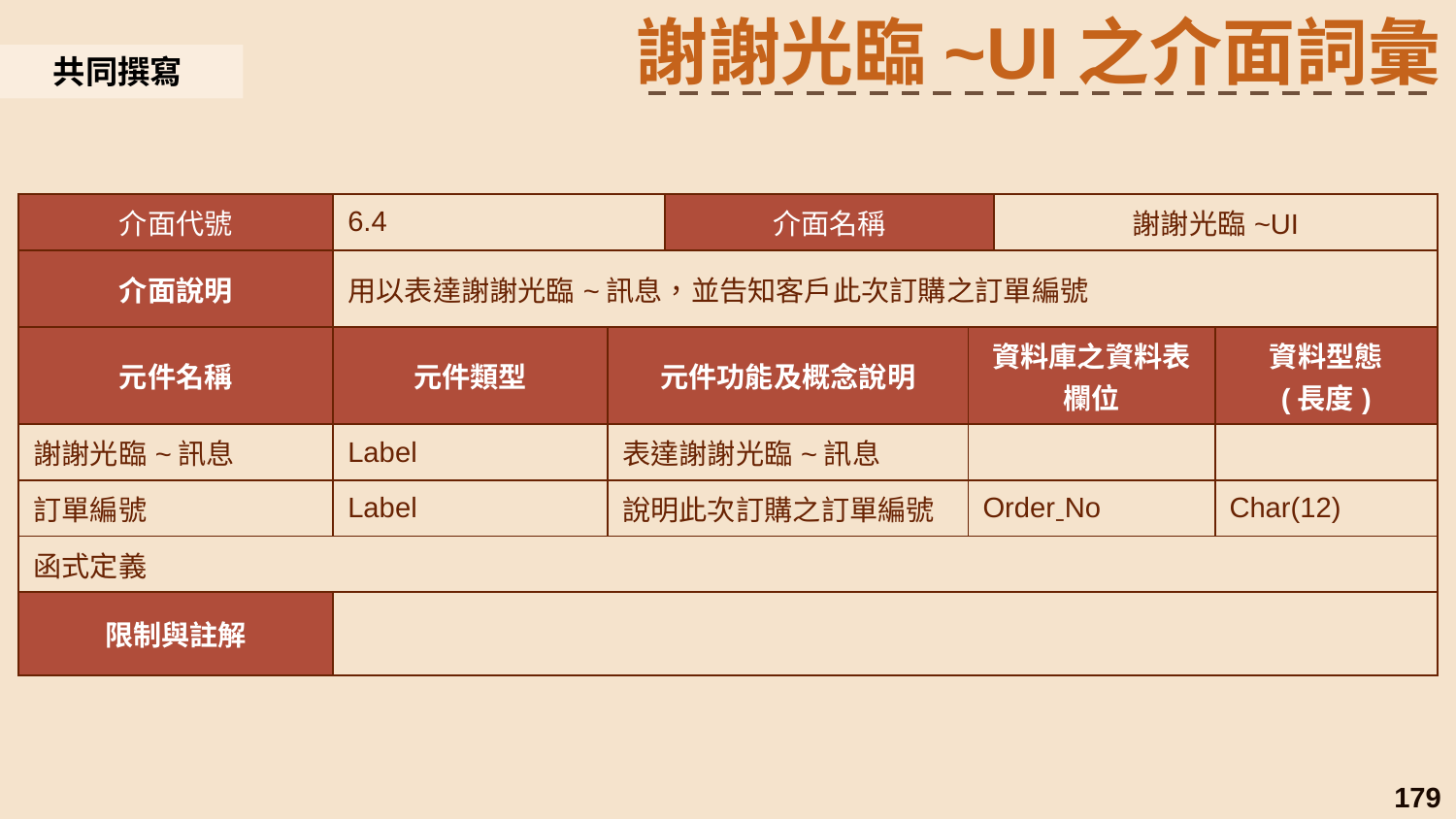

謝謝光臨~UI之介面詞彙

共同撰寫
| 介面代號 | 6.4 |  | 介面名稱 |  | 謝謝光臨~UI |  |
| --- | --- | --- | --- | --- | --- | --- |
| 介面說明 | 用以表達謝謝光臨~訊息，並告知客戶此次訂購之訂單編號 |  |  |  |  |  |
| 元件名稱 | 元件類型 | 元件功能及概念說明 | 元件功能及概念說明 | 資料庫之資料表欄位 | 資料庫之資料表欄位 | 資料型態 (長度) |
| 謝謝光臨~訊息 | Label | 表達謝謝光臨~訊息 | 說明此次訂購之訂單編號 |  | OrderˍNo |  |
| 訂單編號 | Label | 說明此次訂購之訂單編號 | 說明此次訂購之訂單日期 | OrderˍNo | OrderˍDate | Char(12) |
| 函式定義 |  |  | 說明客戶帳號 |  | CustomerˍID |  |
| 限制與註解 |  |  |  |  |  |  |
179